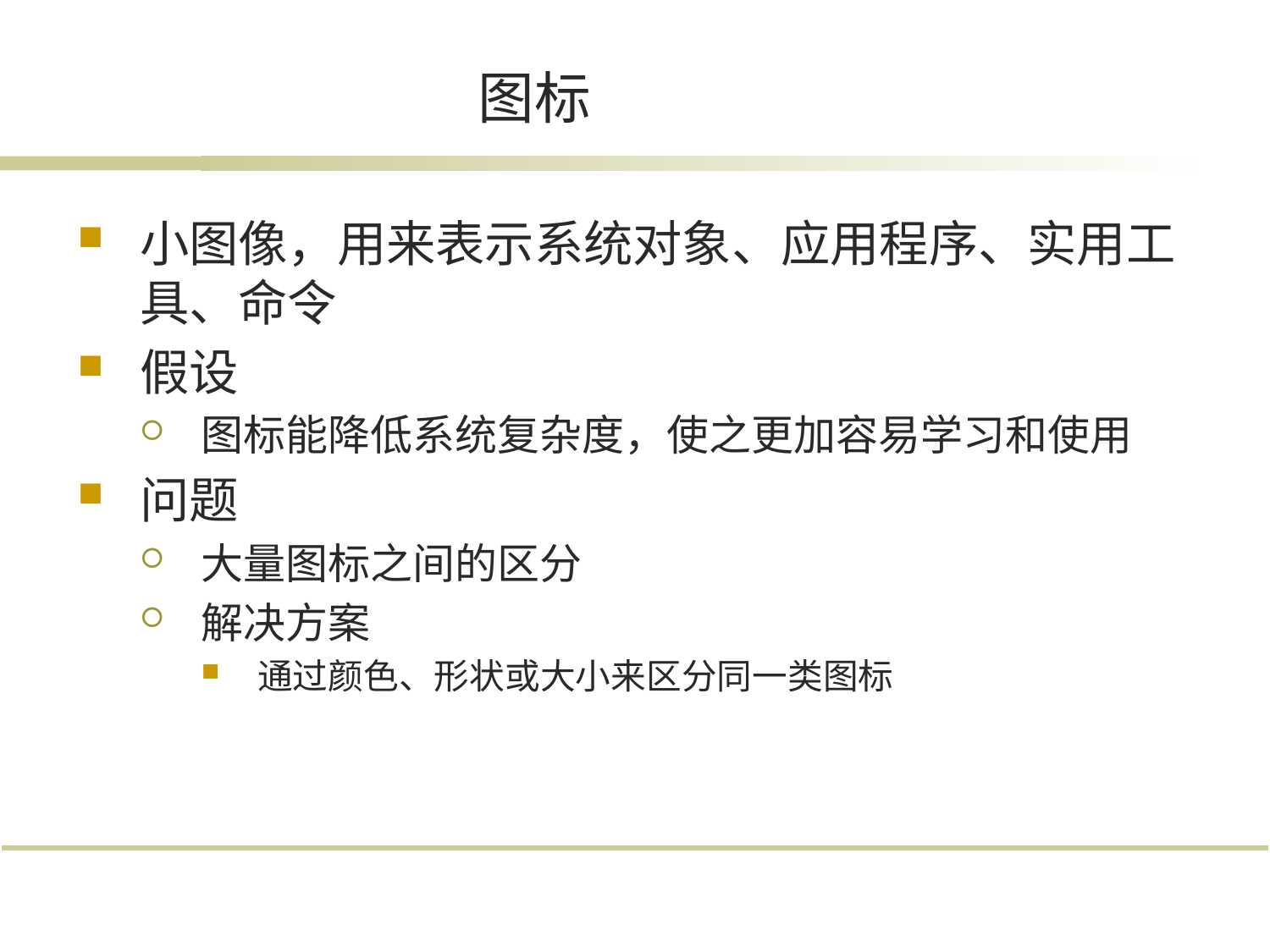

# 图标
小图像，用来表示系统对象、应用程序、实用工具、命令
假设
图标能降低系统复杂度，使之更加容易学习和使用
问题
大量图标之间的区分
解决方案
通过颜色、形状或大小来区分同一类图标